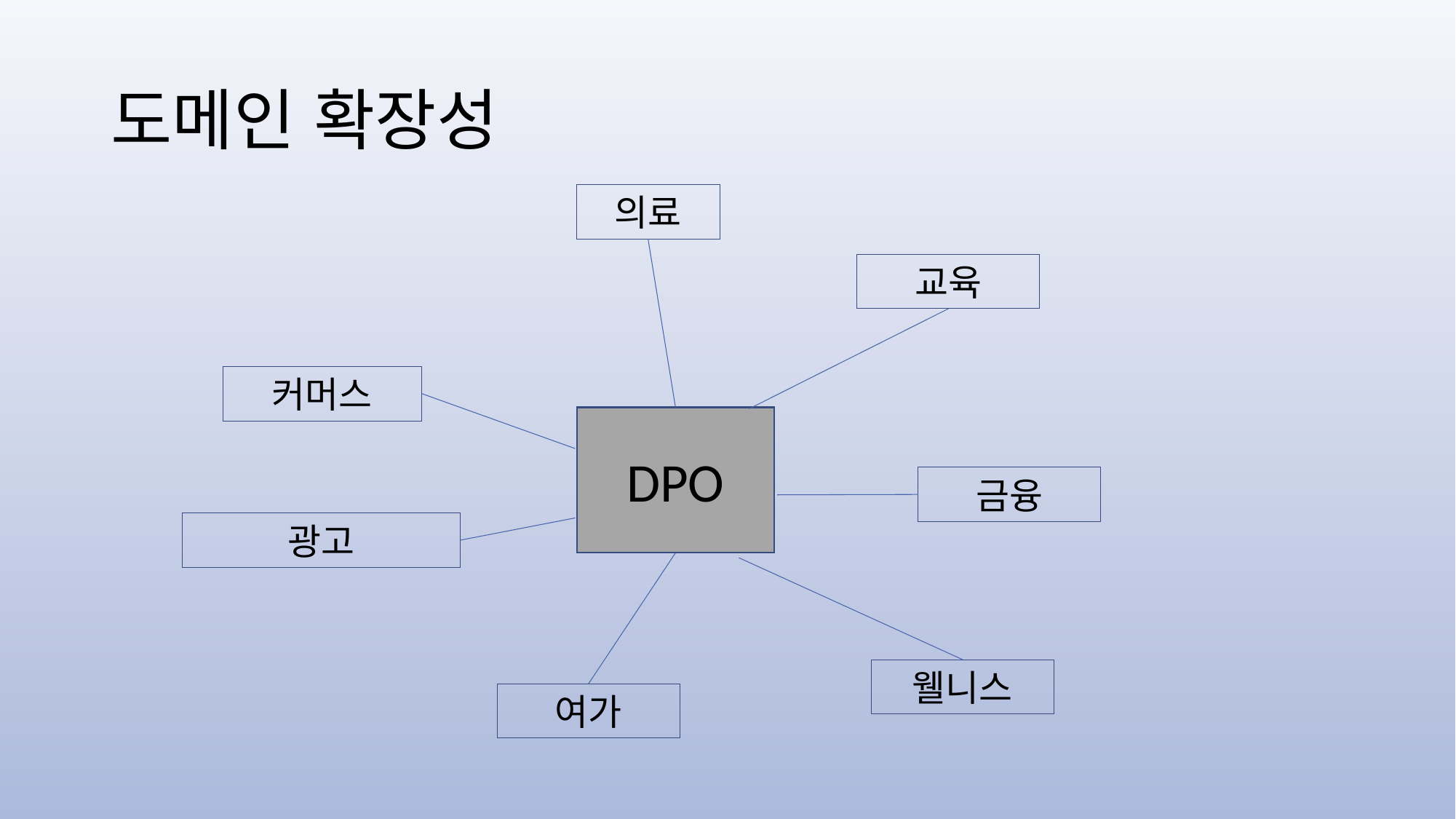

# 도메인 확장성
의료
교육
커머스
DPO
금융
광고
웰니스
여가